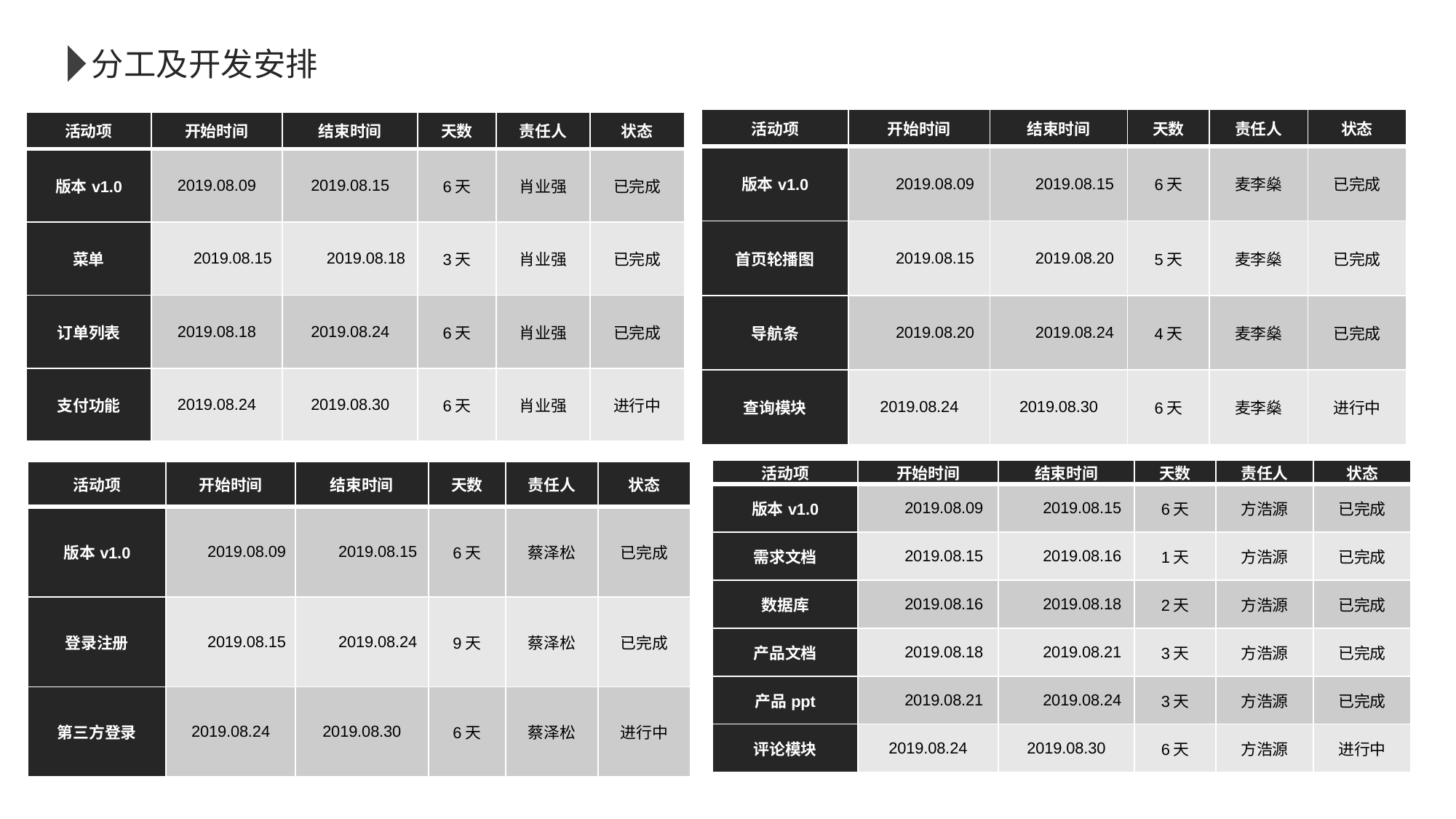

分工及开发安排

| 活动项 | 开始时间 | 结束时间 | 天数 | 责任人 | 状态 |
| --- | --- | --- | --- | --- | --- |
| 版本v1.0 | 2019.08.09 | 2019.08.15 | 6天 | 麦李燊 | 已完成 |
| 首页轮播图 | 2019.08.15 | 2019.08.20 | 5天 | 麦李燊 | 已完成 |
| 导航条 | 2019.08.20 | 2019.08.24 | 4天 | 麦李燊 | 已完成 |
| 查询模块 | 2019.08.24 | 2019.08.30 | 6天 | 麦李燊 | 进行中 |
| 活动项 | 开始时间 | 结束时间 | 天数 | 责任人 | 状态 |
| --- | --- | --- | --- | --- | --- |
| 版本v1.0 | 2019.08.09 | 2019.08.15 | 6天 | 肖业强 | 已完成 |
| 菜单 | 2019.08.15 | 2019.08.18 | 3天 | 肖业强 | 已完成 |
| 订单列表 | 2019.08.18 | 2019.08.24 | 6天 | 肖业强 | 已完成 |
| 支付功能 | 2019.08.24 | 2019.08.30 | 6天 | 肖业强 | 进行中 |
| 活动项 | 开始时间 | 结束时间 | 天数 | 责任人 | 状态 |
| --- | --- | --- | --- | --- | --- |
| 版本v1.0 | 2019.08.09 | 2019.08.15 | 6天 | 方浩源 | 已完成 |
| 需求文档 | 2019.08.15 | 2019.08.16 | 1天 | 方浩源 | 已完成 |
| 数据库 | 2019.08.16 | 2019.08.18 | 2天 | 方浩源 | 已完成 |
| 产品文档 | 2019.08.18 | 2019.08.21 | 3天 | 方浩源 | 已完成 |
| 产品ppt | 2019.08.21 | 2019.08.24 | 3天 | 方浩源 | 已完成 |
| 评论模块 | 2019.08.24 | 2019.08.30 | 6天 | 方浩源 | 进行中 |
| 活动项 | 开始时间 | 结束时间 | 天数 | 责任人 | 状态 |
| --- | --- | --- | --- | --- | --- |
| 版本v1.0 | 2019.08.09 | 2019.08.15 | 6天 | 蔡泽松 | 已完成 |
| 登录注册 | 2019.08.15 | 2019.08.24 | 9天 | 蔡泽松 | 已完成 |
| 第三方登录 | 2019.08.24 | 2019.08.30 | 6天 | 蔡泽松 | 进行中 |